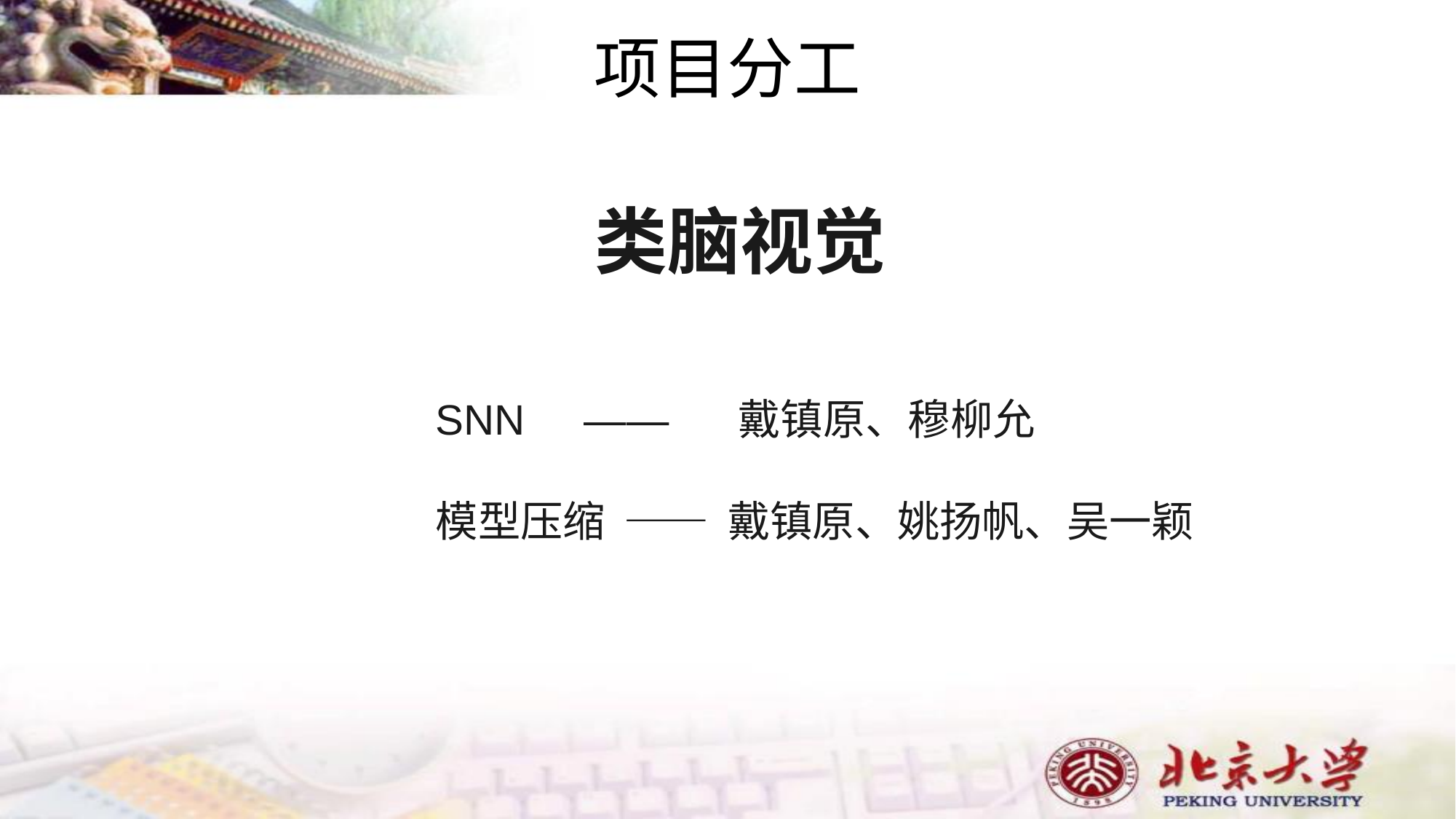

项目分工
类脑视觉
SNN     ——     戴镇原、穆柳允

模型压缩  ——  戴镇原、姚扬帆、吴一颖